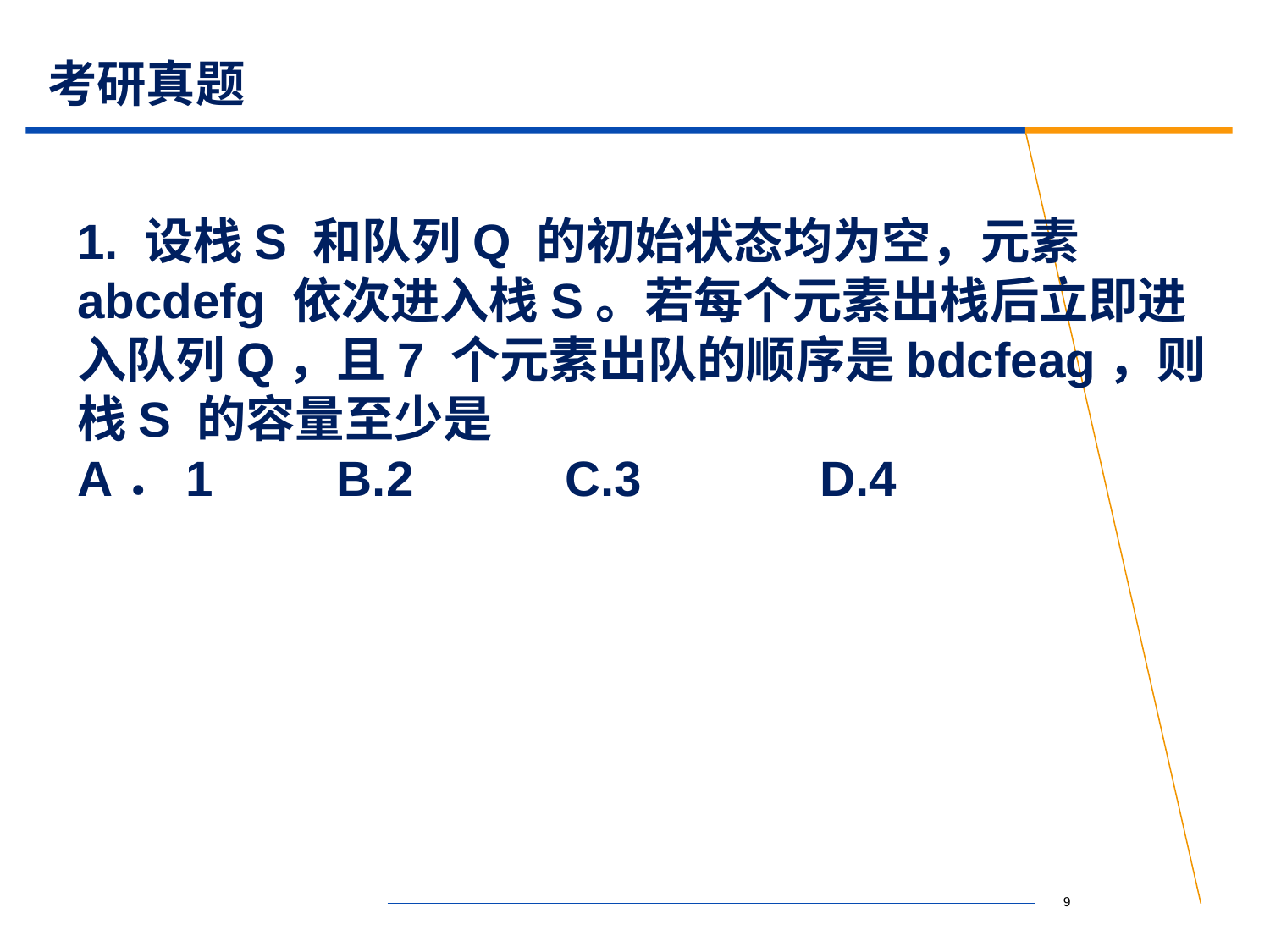

# 考研真题
1. 设栈S 和队列Q 的初始状态均为空，元素abcdefg 依次进入栈S。若每个元素出栈后立即进入队列Q，且7 个元素出队的顺序是bdcfeag，则栈S 的容量至少是
A．1         B.2           C.3             D.4